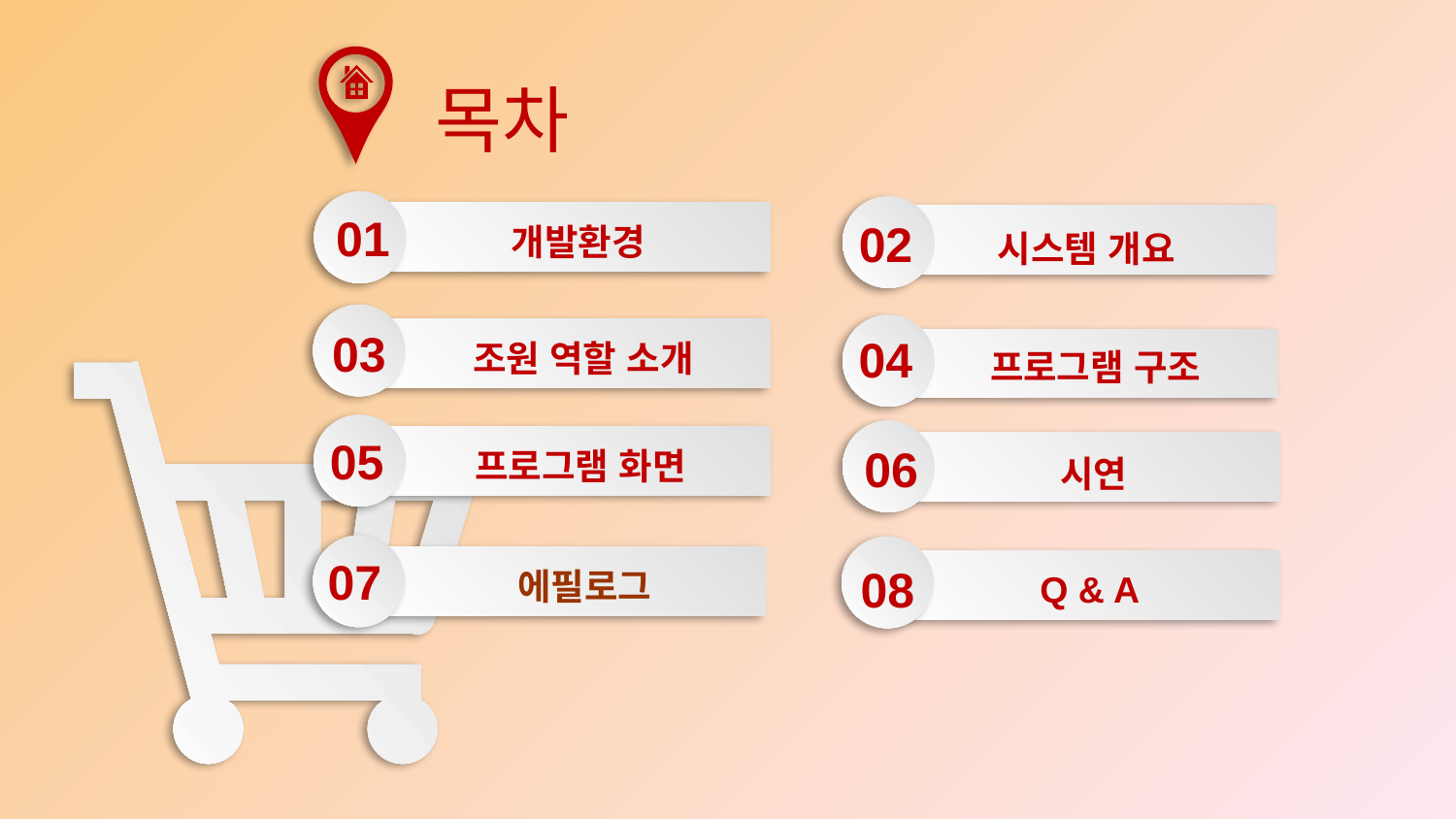

목차

01

02
개발환경
시스템 개요

03

04
조원 역할 소개

프로그램 구조

05

06

프로그램 화면
시연

07

08
에필로그
Q & A